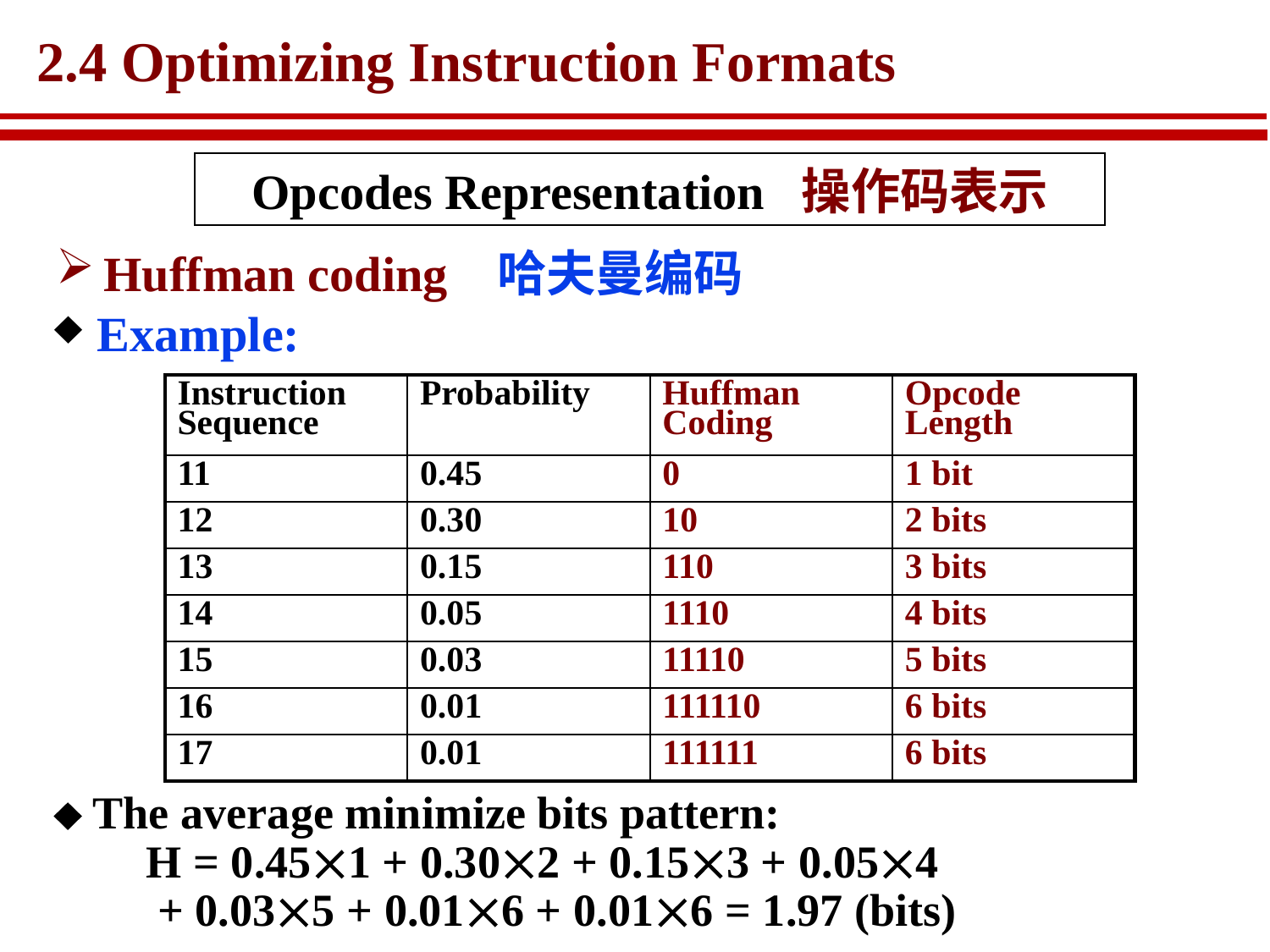

# 2.4 Optimizing Instruction Formats
Opcodes Representation  操作码表示
Huffman coding   哈夫曼编码
 Example:
| Instruction Sequence | Probability | Huffman Coding | Opcode Length |
| --- | --- | --- | --- |
| 11 | 0.45 | 0 | 1 bit |
| 12 | 0.30 | 10 | 2 bits |
| 13 | 0.15 | 110 | 3 bits |
| 14 | 0.05 | 1110 | 4 bits |
| 15 | 0.03 | 11110 | 5 bits |
| 16 | 0.01 | 111110 | 6 bits |
| 17 | 0.01 | 111111 | 6 bits |
♦ The average minimize bits pattern:
        H = 0.45×1 + 0.30×2 + 0.15×3 + 0.05×4
         + 0.03×5 + 0.01×6 + 0.01×6 = 1.97 (bits)